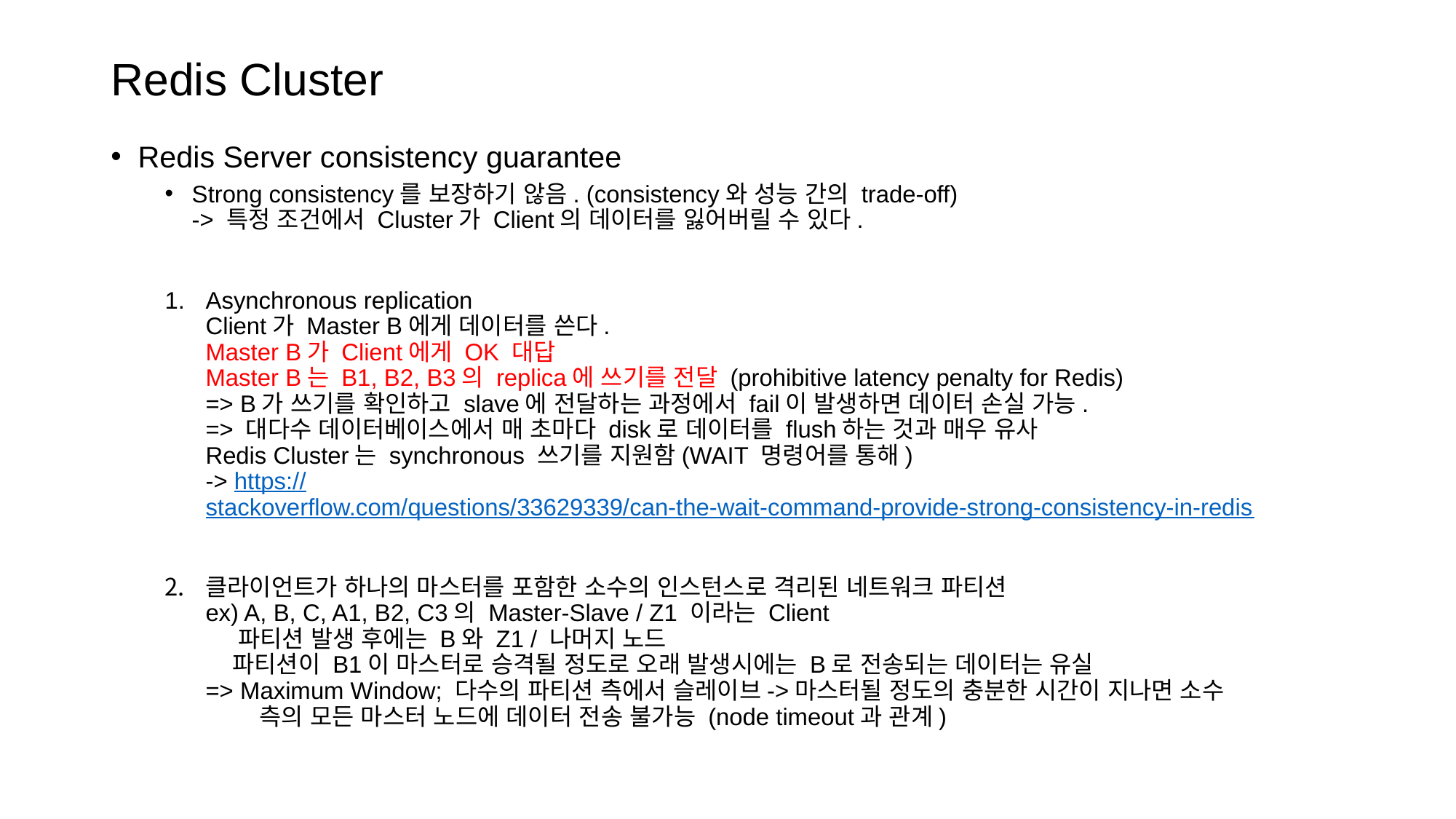

# Redis Cluster
Redis Server consistency guarantee
Strong consistency를 보장하기 않음. (consistency와 성능 간의 trade-off)
-> 특정 조건에서 Cluster가 Client의 데이터를 잃어버릴 수 있다.

Asynchronous replication
Client가 Master B에게 데이터를 쓴다.
Master B가 Client에게 OK 대답
Master B는 B1, B2, B3의 replica에 쓰기를 전달 (prohibitive latency penalty for Redis)
=> B가 쓰기를 확인하고 slave에 전달하는 과정에서 fail이 발생하면 데이터 손실 가능.
=> 대다수 데이터베이스에서 매 초마다 disk로 데이터를 flush하는 것과 매우 유사
Redis Cluster는 synchronous 쓰기를 지원함(WAIT 명령어를 통해)
-> https://stackoverflow.com/questions/33629339/can-the-wait-command-provide-strong-consistency-in-redis

클라이언트가 하나의 마스터를 포함한 소수의 인스턴스로 격리된 네트워크 파티션
ex) A, B, C, A1, B2, C3의 Master-Slave / Z1 이라는 Client
    파티션 발생 후에는 B와 Z1 / 나머지 노드
    파티션이 B1이 마스터로 승격될 정도로 오래 발생시에는 B로 전송되는 데이터는 유실
=> Maximum Window; 다수의 파티션 측에서 슬레이브->마스터될 정도의 충분한 시간이 지나면 소수    		                 측의 모든 마스터 노드에 데이터 전송 불가능 (node timeout과 관계)